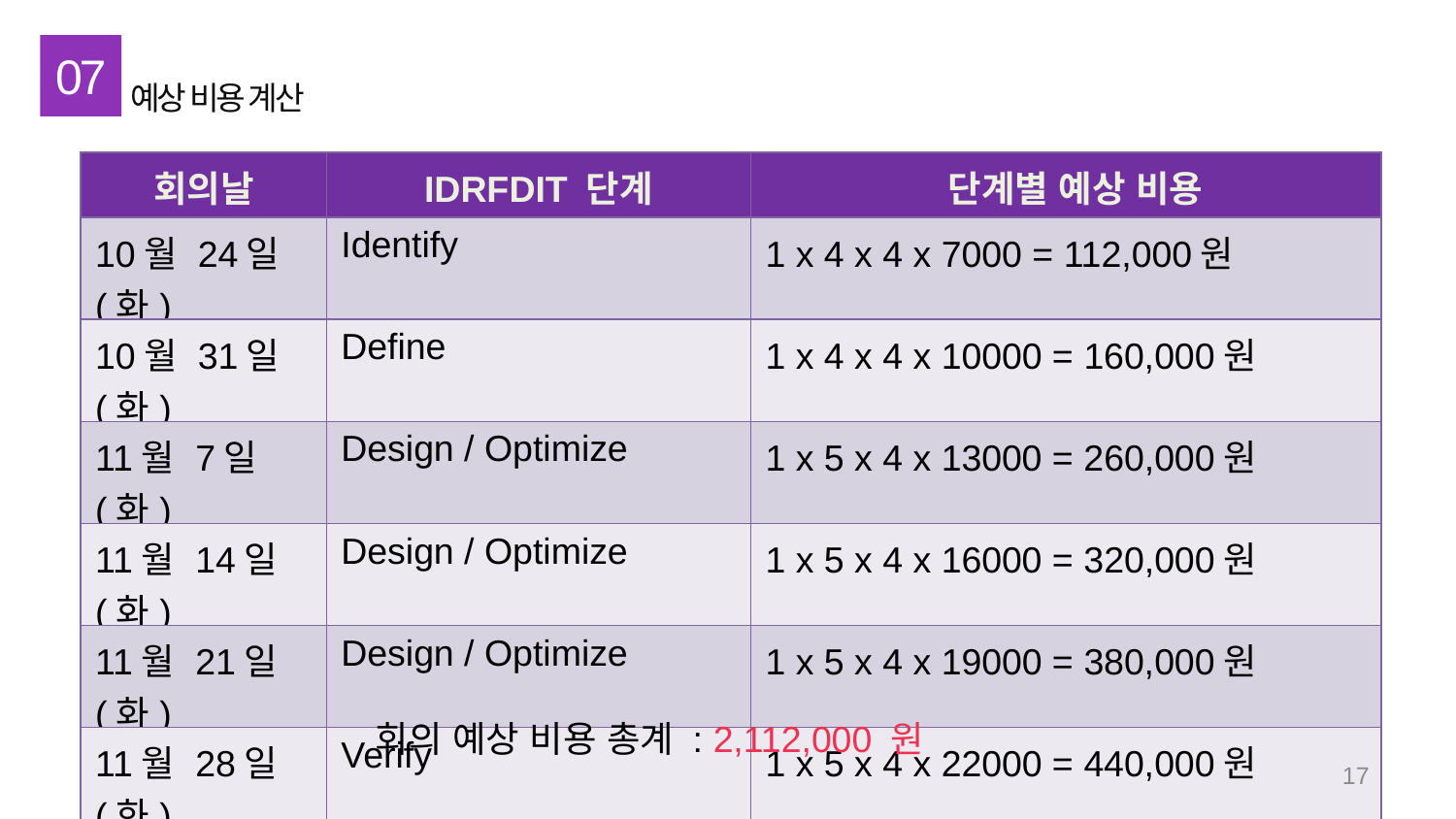

07
예상 비용 계산
| 회의날 | IDRFDIT 단계 | 단계별 예상 비용 |
| --- | --- | --- |
| 10월 24일(화) | Identify | 1 x 4 x 4 x 7000 = 112,000원 |
| 10월 31일(화) | Define | 1 x 4 x 4 x 10000 = 160,000원 |
| 11월 7일(화) | Design / Optimize | 1 x 5 x 4 x 13000 = 260,000원 |
| 11월 14일(화) | Design / Optimize | 1 x 5 x 4 x 16000 = 320,000원 |
| 11월 21일(화) | Design / Optimize | 1 x 5 x 4 x 19000 = 380,000원 |
| 11월 28일(화) | Verify | 1 x 5 x 4 x 22000 = 440,000원 |
| 12월 5일(화) | Verify | 1 x 5 x 4 x 22000 = 440,000원 |
안녕하세요

회의 예상 비용 총계 : 2,112,000 원
17